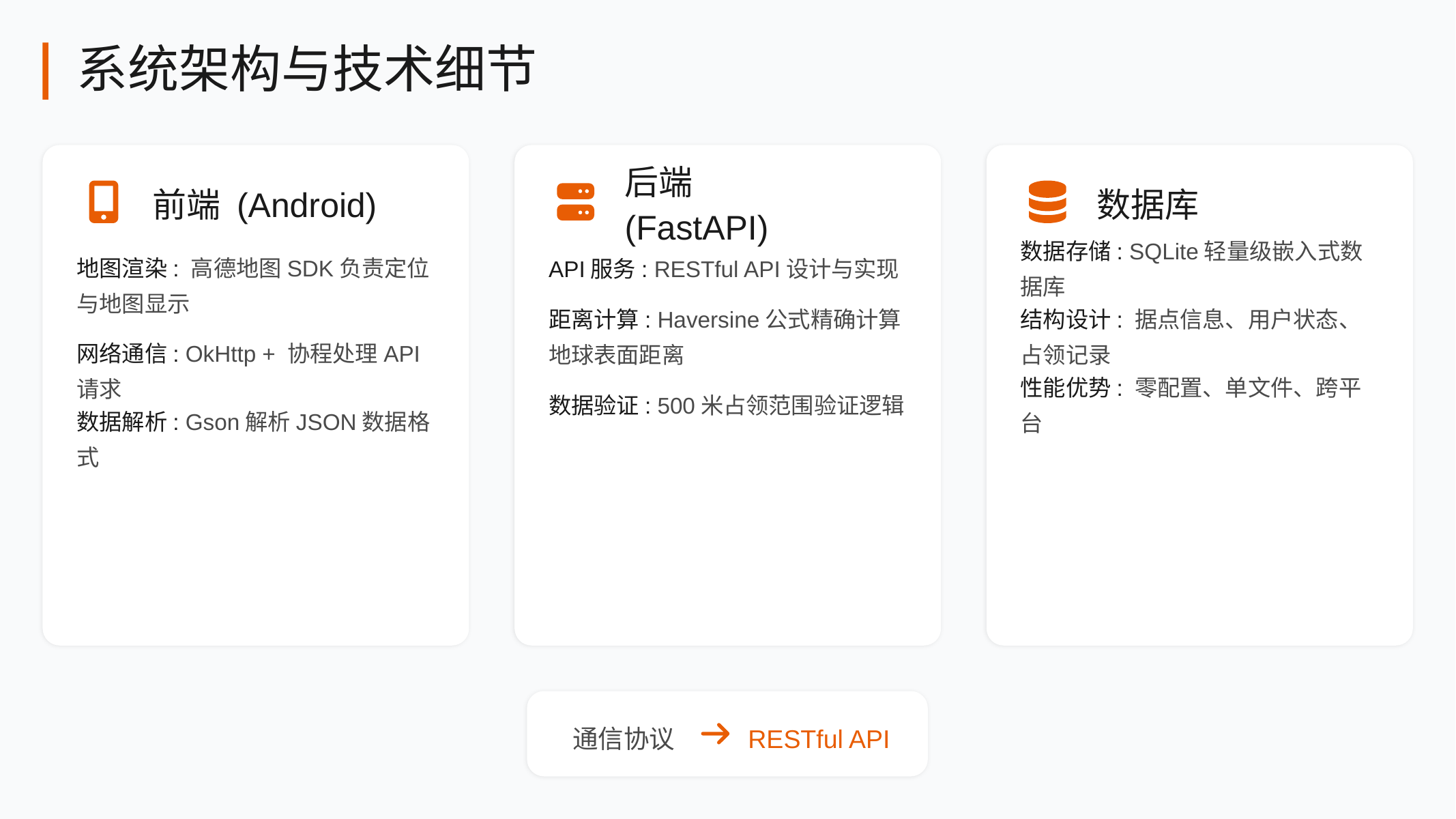

系统架构与技术细节

前端 (Android)
后端 (FastAPI)
数据库

地图渲染: 高德地图SDK负责定位与地图显示
API服务: RESTful API设计与实现
数据存储: SQLite轻量级嵌入式数据库
距离计算: Haversine公式精确计算地球表面距离
结构设计: 据点信息、用户状态、占领记录
网络通信: OkHttp + 协程处理API请求
数据验证: 500米占领范围验证逻辑
性能优势: 零配置、单文件、跨平台
数据解析: Gson解析JSON数据格式

通信协议
RESTful API